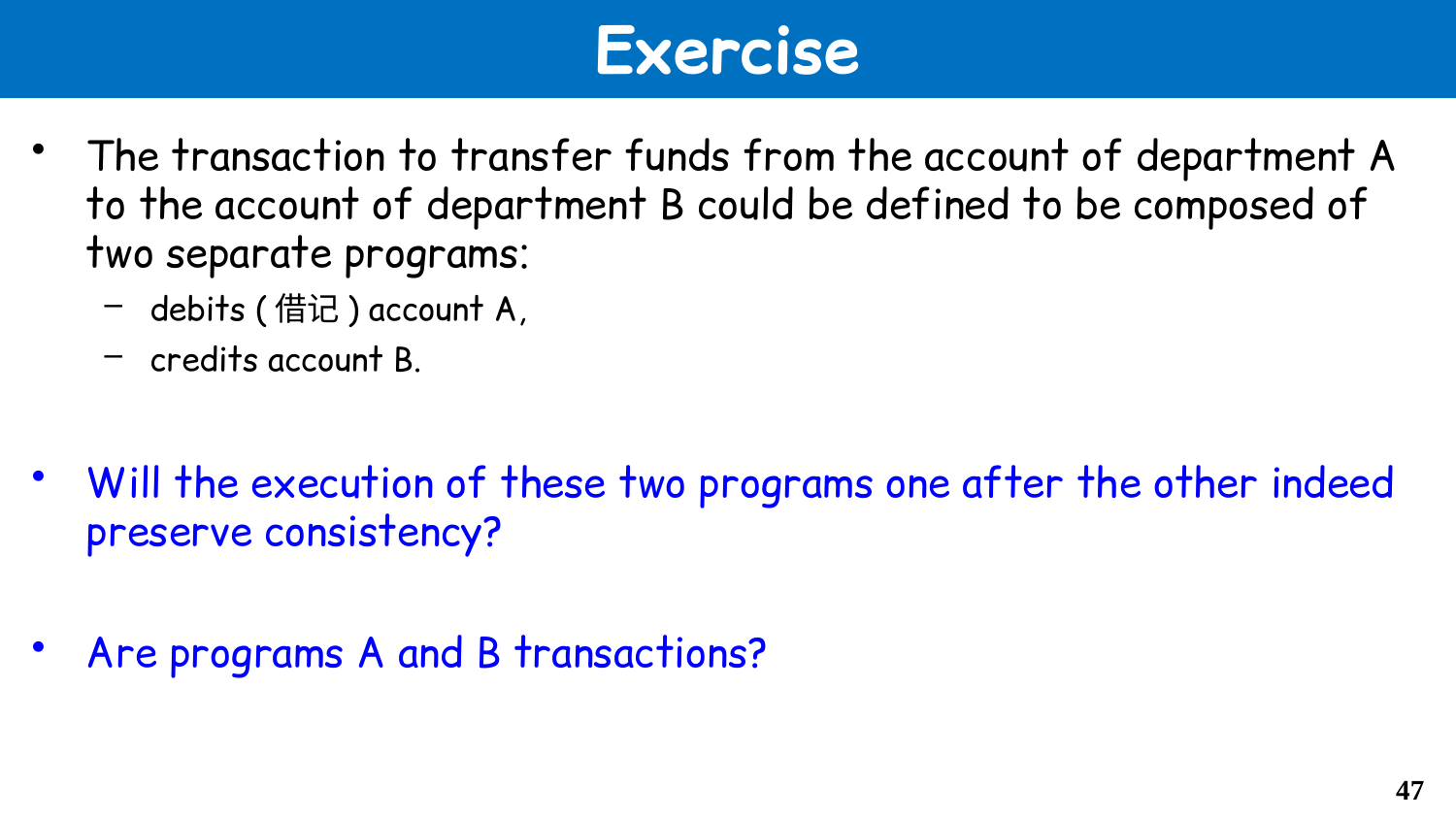

# Exercise
The transaction to transfer funds from the account of department A to the account of department B could be defined to be composed of two separate programs:
debits (借记) account A,
credits account B.

Will the execution of these two programs one after the other indeed preserve consistency?

Are programs A and B transactions?